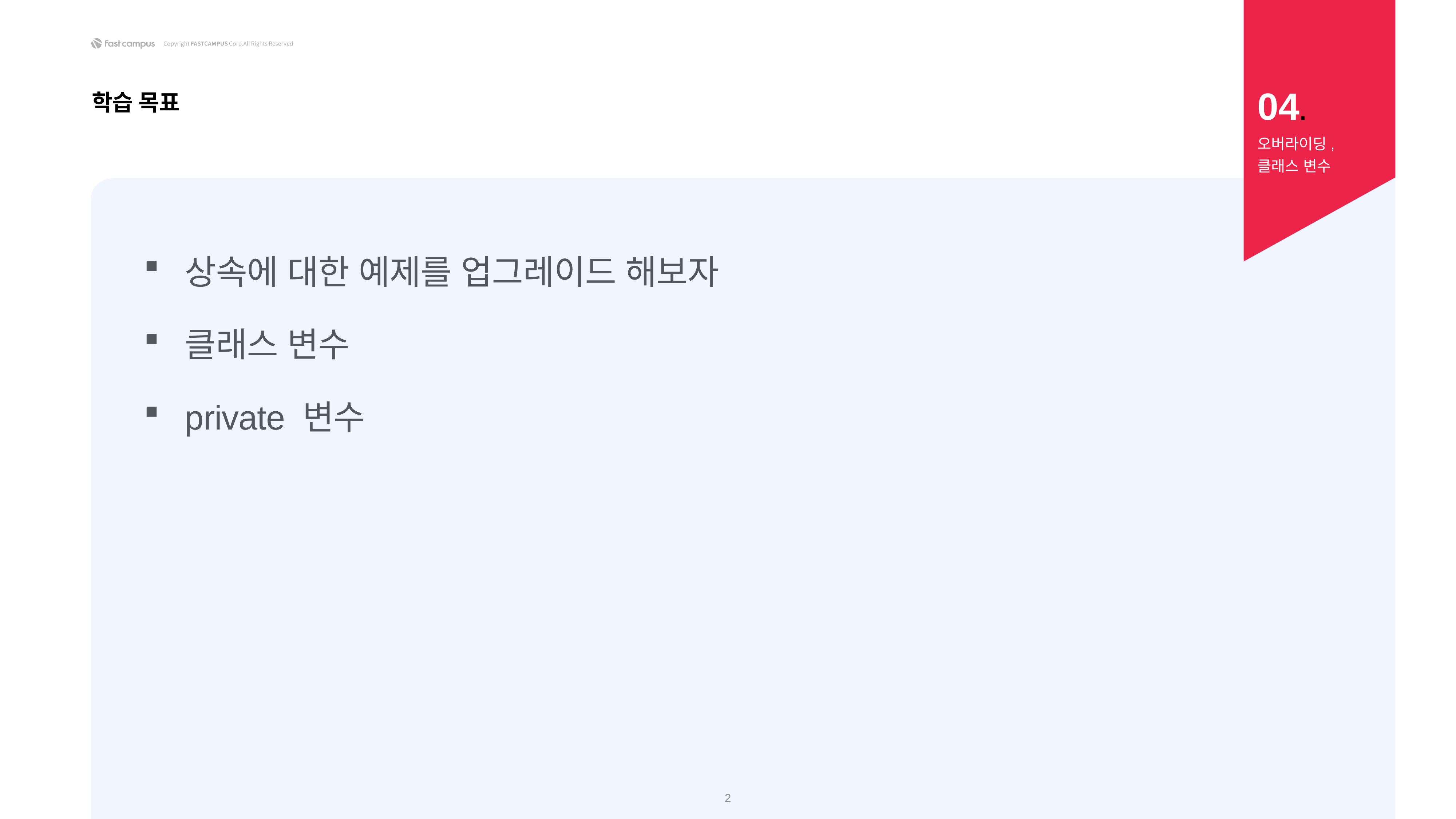

04.
학습 목표
오버라이딩,
클래스 변수
상속에 대한 예제를 업그레이드 해보자
클래스 변수
private 변수
2